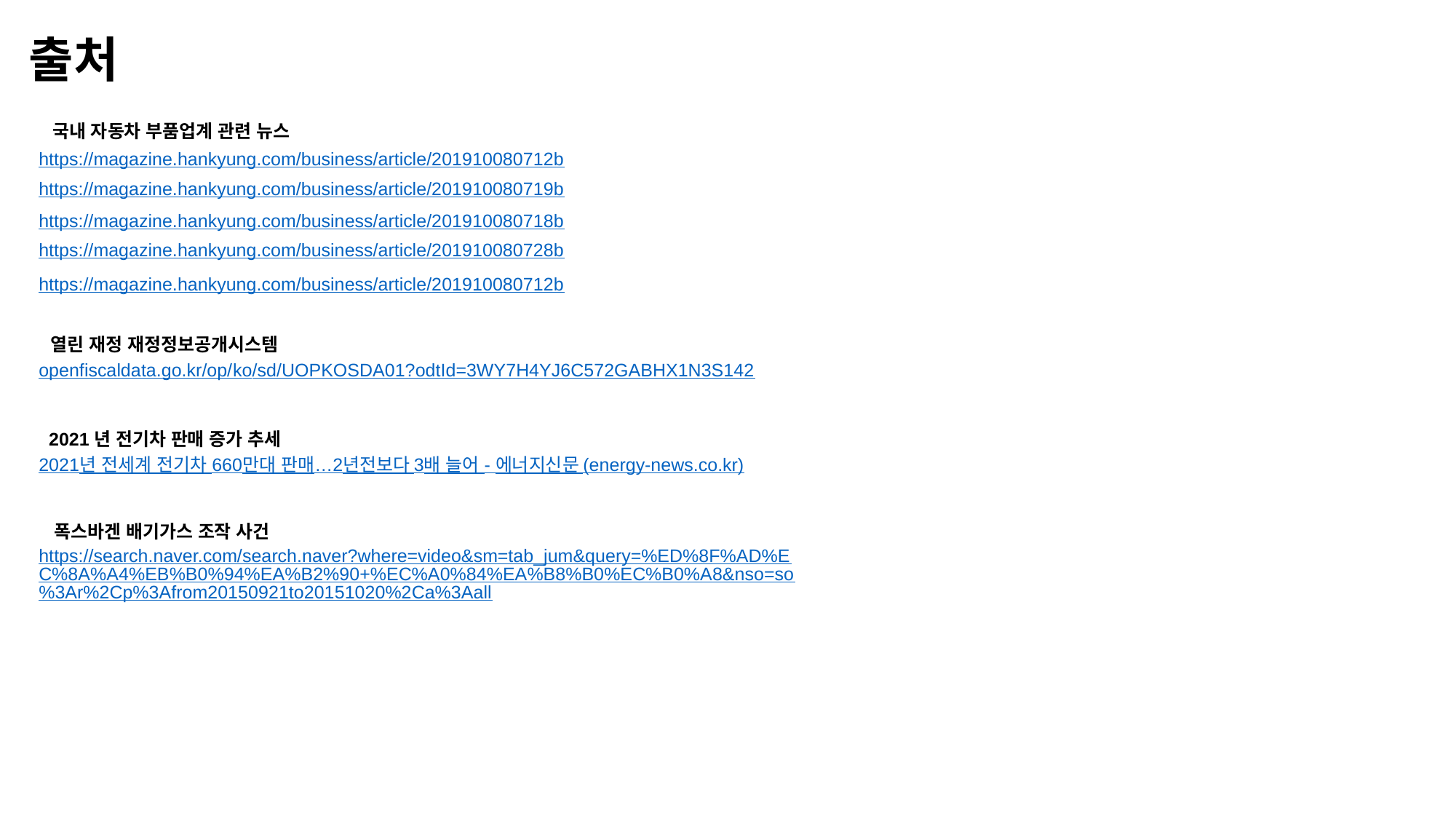

출처
국내 자동차 부품업계 관련 뉴스
https://magazine.hankyung.com/business/article/201910080712b
https://magazine.hankyung.com/business/article/201910080719b
https://magazine.hankyung.com/business/article/201910080718b
https://magazine.hankyung.com/business/article/201910080728b
https://magazine.hankyung.com/business/article/201910080712b
열린 재정 재정정보공개시스템
openfiscaldata.go.kr/op/ko/sd/UOPKOSDA01?odtId=3WY7H4YJ6C572GABHX1N3S142
2021년 전기차 판매 증가 추세
2021년 전세계 전기차 660만대 판매…2년전보다 3배 늘어 - 에너지신문 (energy-news.co.kr)
폭스바겐 배기가스 조작 사건
https://search.naver.com/search.naver?where=video&sm=tab_jum&query=%ED%8F%AD%EC%8A%A4%EB%B0%94%EA%B2%90+%EC%A0%84%EA%B8%B0%EC%B0%A8&nso=so%3Ar%2Cp%3Afrom20150921to20151020%2Ca%3Aall